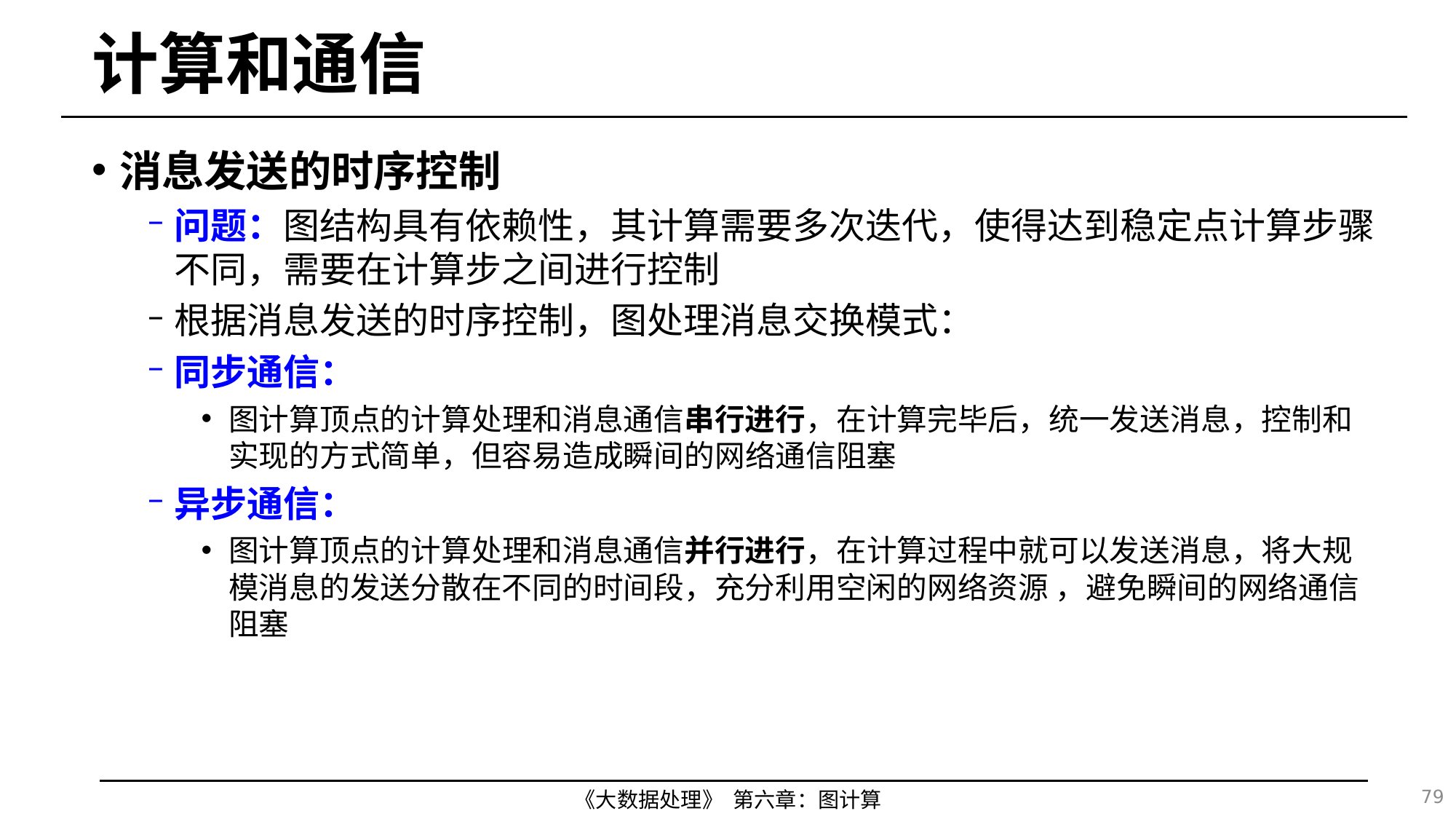

# 计算和通信
消息发送的时序控制
问题：图结构具有依赖性，其计算需要多次迭代，使得达到稳定点计算步骤不同，需要在计算步之间进行控制
根据消息发送的时序控制，图处理消息交换模式：
同步通信：
图计算顶点的计算处理和消息通信串行进行，在计算完毕后，统一发送消息，控制和实现的方式简单，但容易造成瞬间的网络通信阻塞
异步通信：
图计算顶点的计算处理和消息通信并行进行，在计算过程中就可以发送消息，将大规模消息的发送分散在不同的时间段，充分利用空闲的网络资源 ，避免瞬间的网络通信阻塞
79